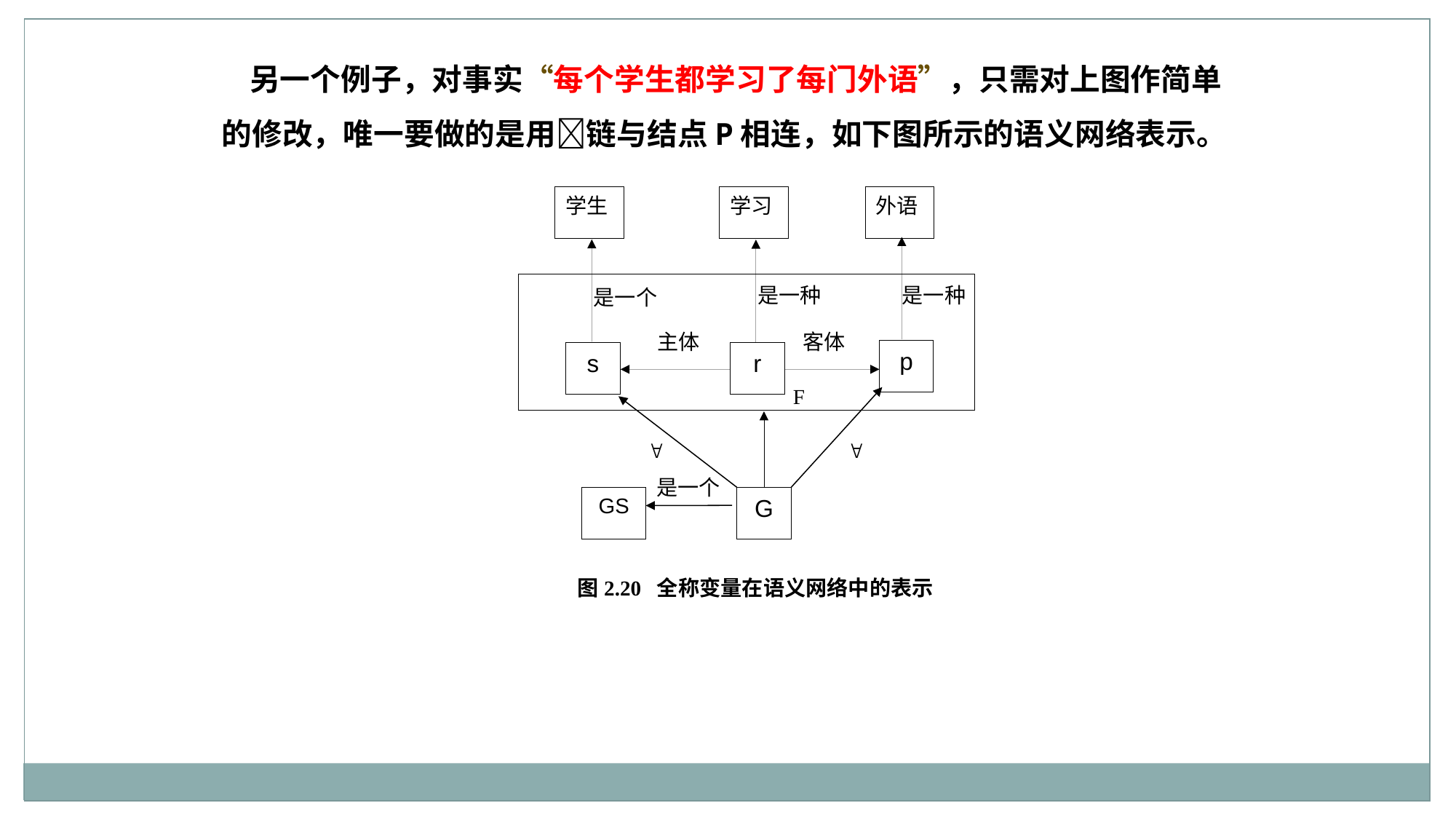

另一个例子，对事实“每个学生都学习了每门外语”，只需对上图作简单的修改，唯一要做的是用∀链与结点P相连，如下图所示的语义网络表示。
学生
学习
外语

是一种
是一种
是一个
主体
客体
p
s
r

F

∀
∀
是一个
GS
G

图2.20  全称变量在语义网络中的表示